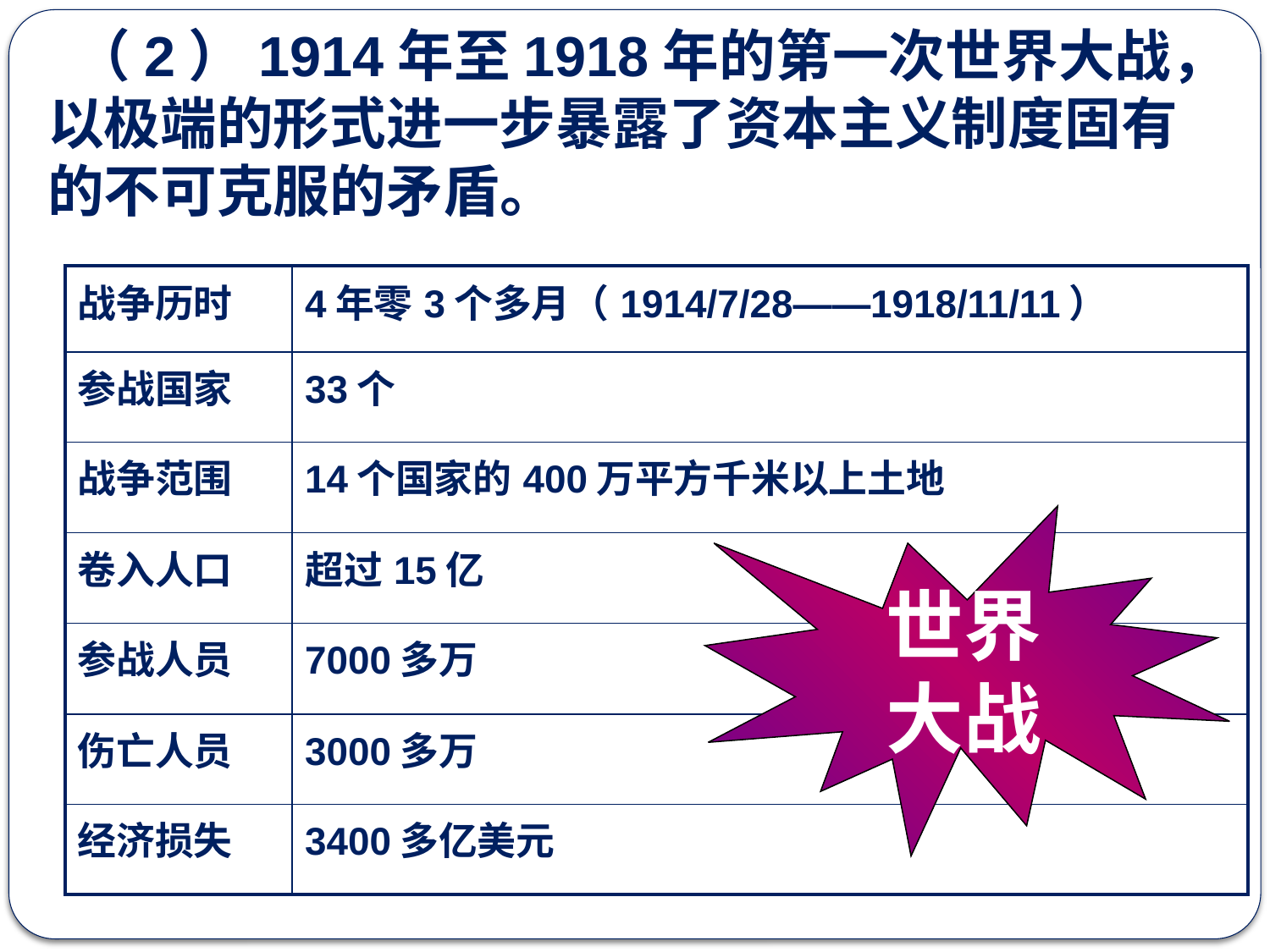

# （2）1914年至1918年的第一次世界大战，以极端的形式进一步暴露了资本主义制度固有的不可克服的矛盾。
| 战争历时 | 4年零3个多月（1914/7/28——1918/11/11） |
| --- | --- |
| 参战国家 | 33个 |
| 战争范围 | 14个国家的400万平方千米以上土地 |
| 卷入人口 | 超过15亿 |
| 参战人员 | 7000多万 |
| 伤亡人员 | 3000多万 |
| 经济损失 | 3400多亿美元 |
世界
大战